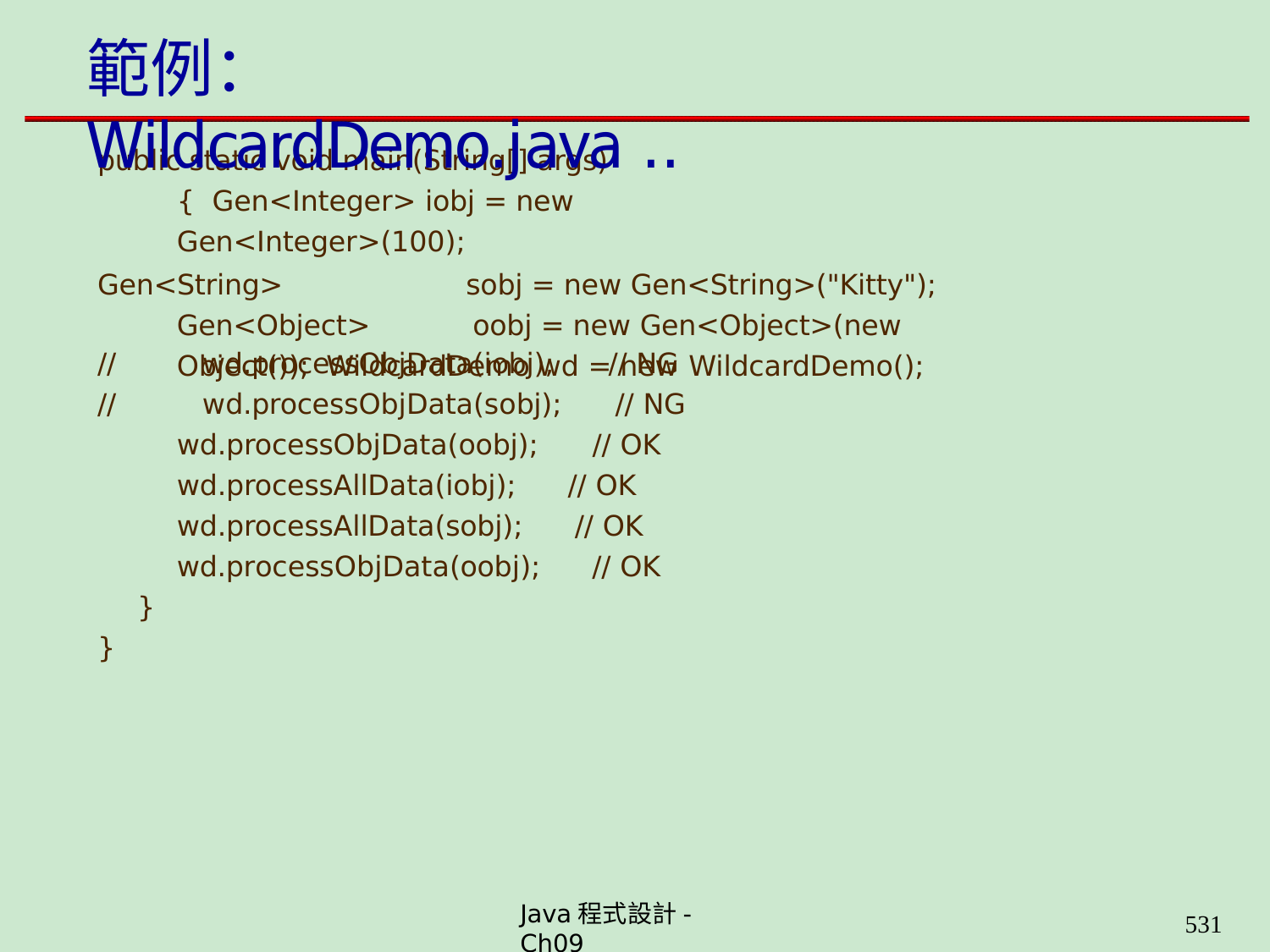

# 範例：WildcardDemo.java ..
public static void main(String[] args) {  Gen<Integer> iobj = new Gen<Integer>(100);
Gen<String>	sobj = new Gen<String>("Kitty");  Gen<Object>		oobj = new Gen<Object>(new Object());  WildcardDemo wd = new WildcardDemo();
//
//
wd.processObjData(iobj);  wd.processObjData(sobj);
wd.processObjData(oobj);
// NG
// NG
// OK
wd.processAllData(iobj);  wd.processAllData(sobj);  wd.processObjData(oobj);
// OK
// OK
// OK
}
}
Java程式設計-Ch09
531